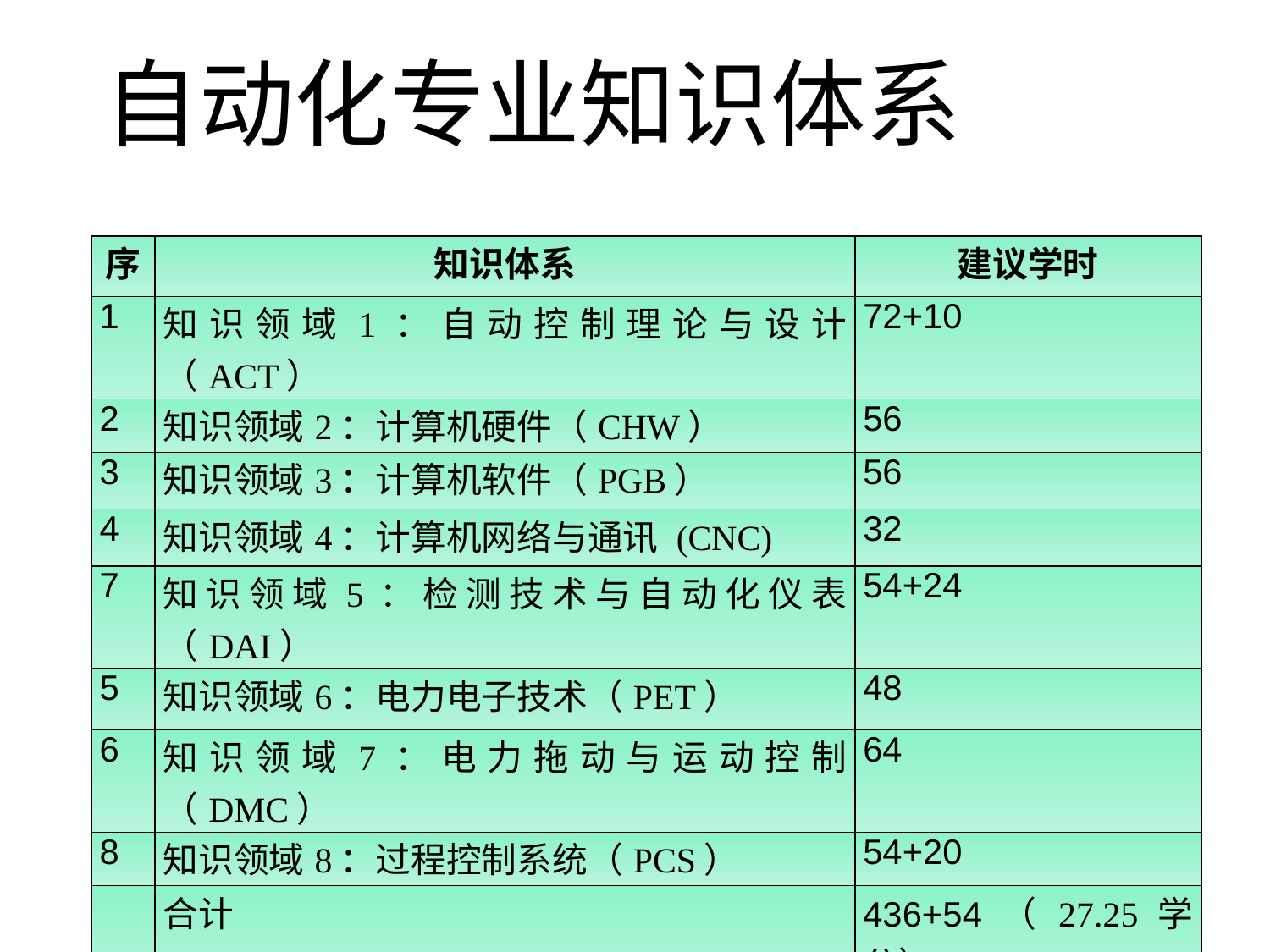

自动化专业知识体系
| 序 | 知识体系 | 建议学时 |
| --- | --- | --- |
| 1 | 知识领域1：自动控制理论与设计（ACT） | 72+10 |
| 2 | 知识领域2：计算机硬件（CHW） | 56 |
| 3 | 知识领域3：计算机软件（PGB） | 56 |
| 4 | 知识领域4：计算机网络与通讯 (CNC) | 32 |
| 7 | 知识领域5：检测技术与自动化仪表（DAI） | 54+24 |
| 5 | 知识领域6：电力电子技术（PET） | 48 |
| 6 | 知识领域7：电力拖动与运动控制（DMC） | 64 |
| 8 | 知识领域8：过程控制系统（PCS） | 54+20 |
|  | 合计 | 436+54（27.25学分） |